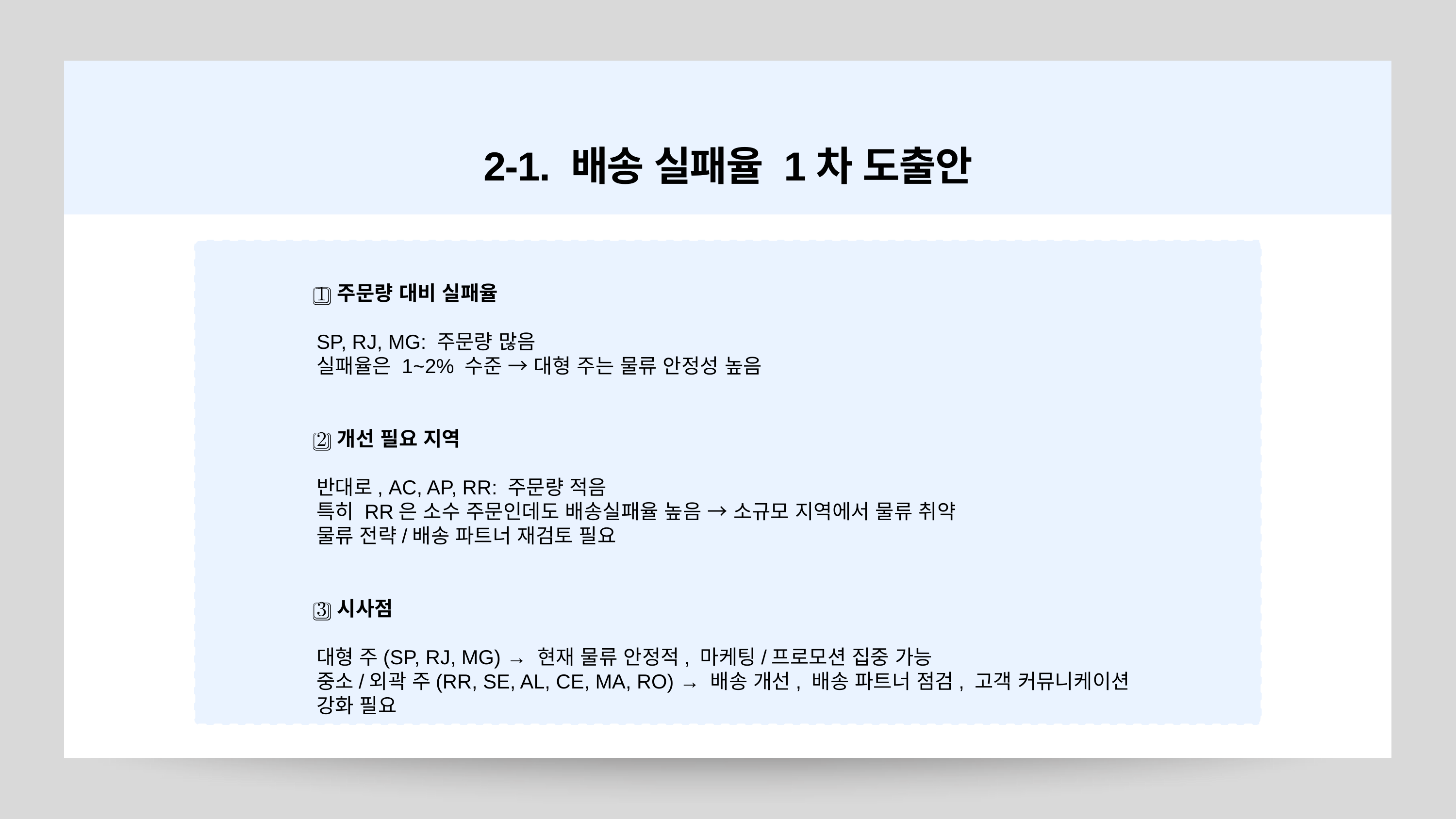

2-1. 배송 실패율 1차 도출안

1️⃣ 주문량 대비 실패율
SP, RJ, MG: 주문량 많음
실패율은 1~2% 수준 → 대형 주는 물류 안정성 높음

2️⃣ 개선 필요 지역

반대로, AC, AP, RR: 주문량 적음
특히 RR은 소수 주문인데도 배송실패율 높음 → 소규모 지역에서 물류 취약
물류 전략/배송 파트너 재검토 필요

3️⃣ 시사점
대형 주(SP, RJ, MG) → 현재 물류 안정적, 마케팅/프로모션 집중 가능
중소/외곽 주(RR, SE, AL, CE, MA, RO) → 배송 개선, 배송 파트너 점검, 고객 커뮤니케이션 강화 필요